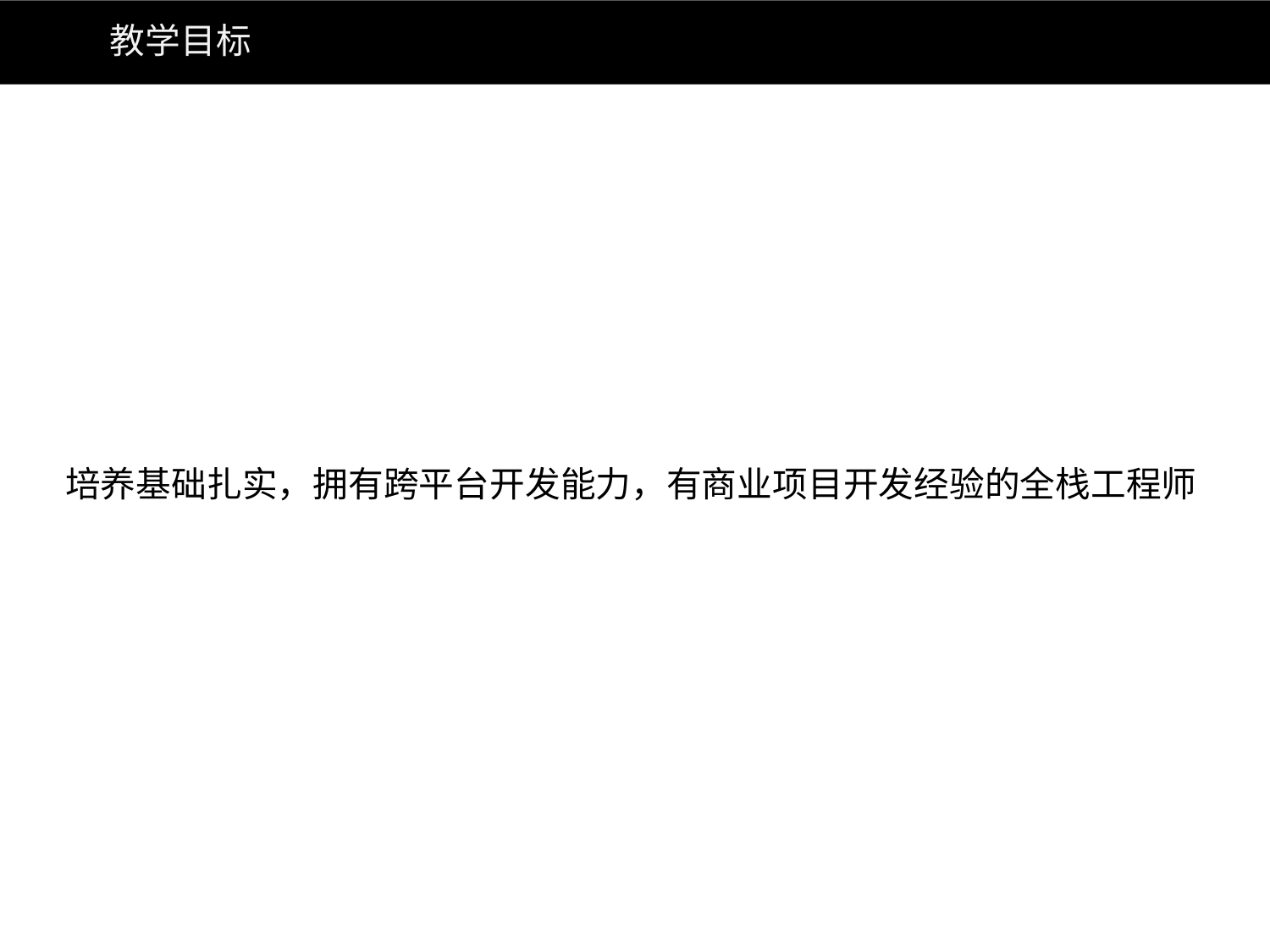

# 教学目标
培养基础扎实，拥有跨平台开发能力，有商业项目开发经验的全栈工程师